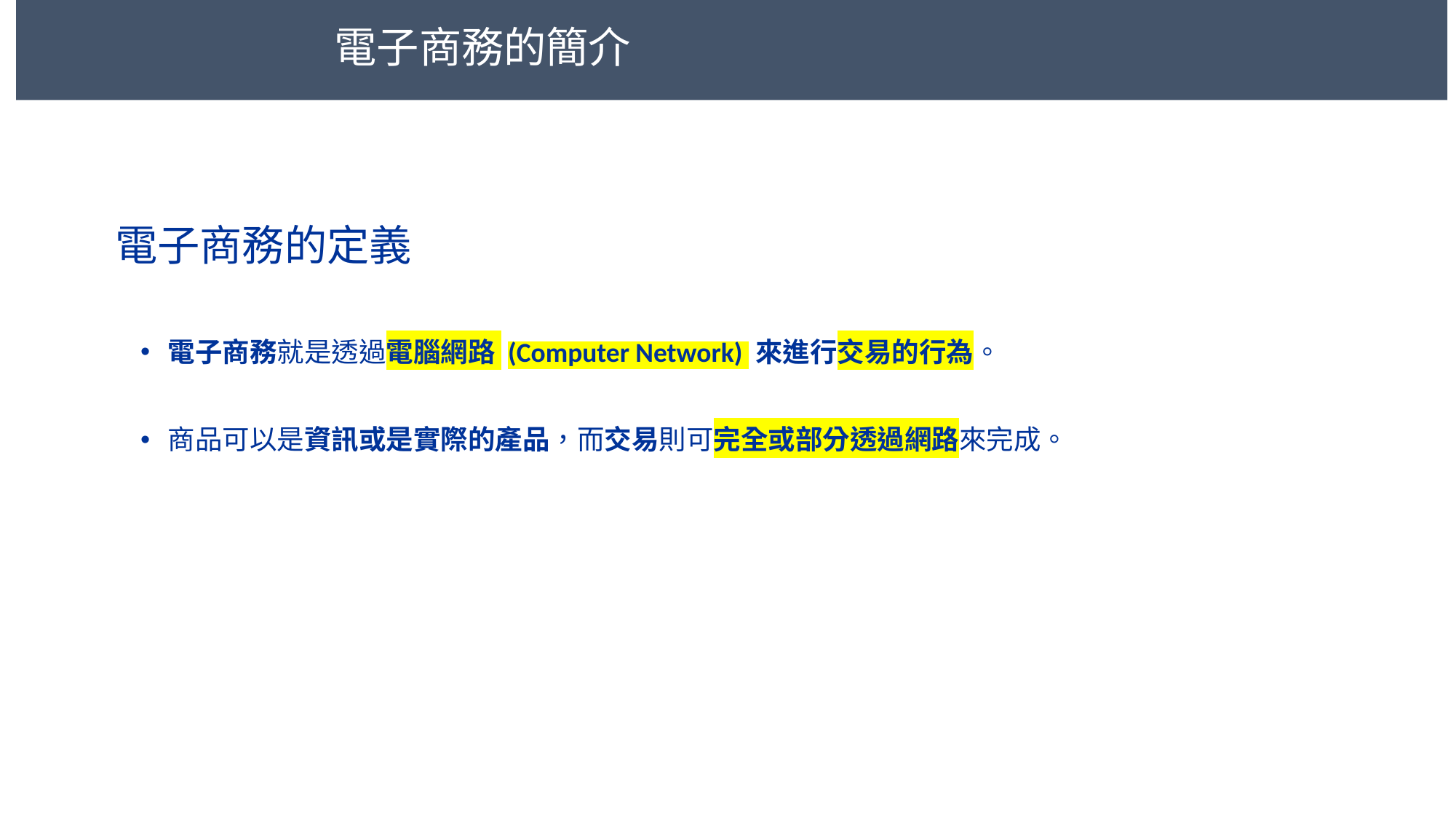

#

 電子商務的簡介

  電子商務的定義

電子商務就是透過電腦網路 (Computer Network) 來進行交易的行為。

商品可以是資訊或是實際的產品，而交易則可完全或部分透過網路來完成。